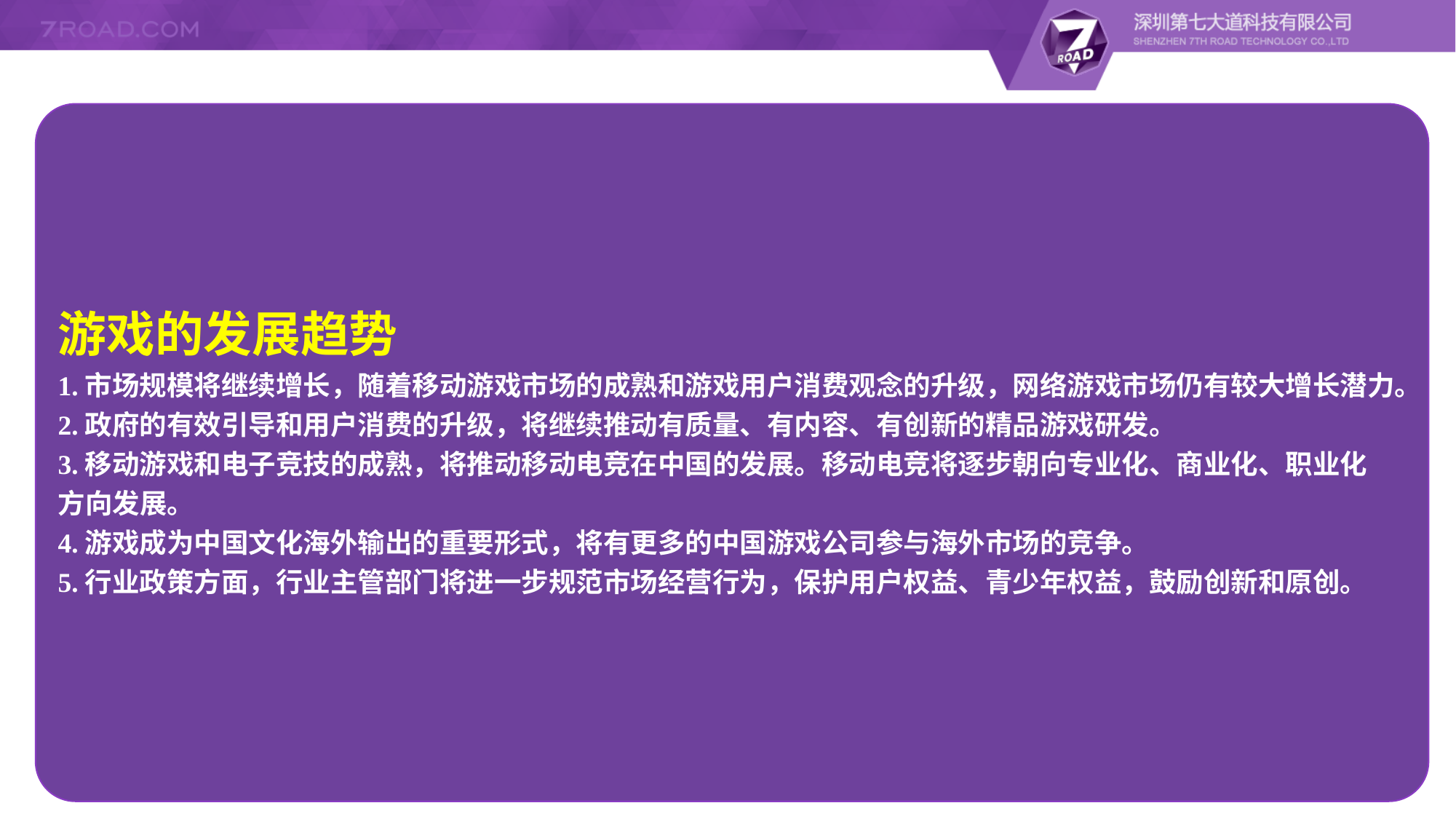

游戏的发展趋势
1.市场规模将继续增长，随着移动游戏市场的成熟和游戏用户消费观念的升级，网络游戏市场仍有较大增长潜力。
2.政府的有效引导和用户消费的升级，将继续推动有质量、有内容、有创新的精品游戏研发。
3.移动游戏和电子竞技的成熟，将推动移动电竞在中国的发展。移动电竞将逐步朝向专业化、商业化、职业化
方向发展。
4.游戏成为中国文化海外输出的重要形式，将有更多的中国游戏公司参与海外市场的竞争。
5.行业政策方面，行业主管部门将进一步规范市场经营行为，保护用户权益、青少年权益，鼓励创新和原创。